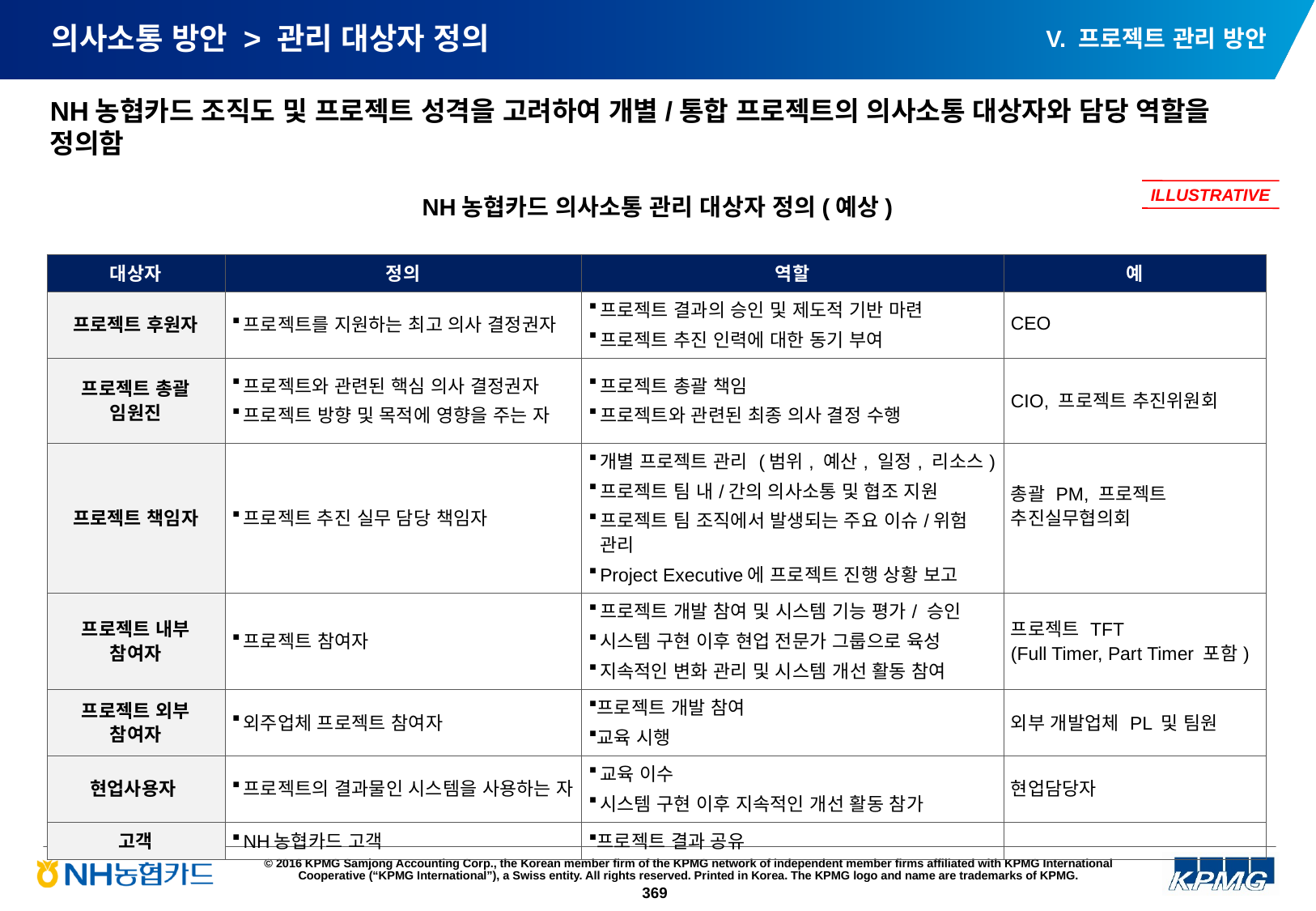

V. 프로젝트 관리 방안
# 의사소통 방안 > 관리 대상자 정의
NH농협카드 조직도 및 프로젝트 성격을 고려하여 개별/통합 프로젝트의 의사소통 대상자와 담당 역할을 정의함
ILLUSTRATIVE
NH농협카드 의사소통 관리 대상자 정의(예상)
| 대상자 | 정의 | 역할 | 예 |
| --- | --- | --- | --- |
| 프로젝트 후원자 | 프로젝트를 지원하는 최고 의사 결정권자 | 프로젝트 결과의 승인 및 제도적 기반 마련 프로젝트 추진 인력에 대한 동기 부여 | CEO |
| 프로젝트 총괄 임원진 | 프로젝트와 관련된 핵심 의사 결정권자 프로젝트 방향 및 목적에 영향을 주는 자 | 프로젝트 총괄 책임 프로젝트와 관련된 최종 의사 결정 수행 | CIO, 프로젝트 추진위원회 |
| 프로젝트 책임자 | 프로젝트 추진 실무 담당 책임자 | 개별 프로젝트 관리 (범위, 예산, 일정, 리소스) 프로젝트 팀 내/간의 의사소통 및 협조 지원 프로젝트 팀 조직에서 발생되는 주요 이슈/위험 관리 Project Executive에 프로젝트 진행 상황 보고 | 총괄 PM, 프로젝트 추진실무협의회 |
| 프로젝트 내부 참여자 | 프로젝트 참여자 | 프로젝트 개발 참여 및 시스템 기능 평가/ 승인 시스템 구현 이후 현업 전문가 그룹으로 육성 지속적인 변화 관리 및 시스템 개선 활동 참여 | 프로젝트 TFT (Full Timer, Part Timer 포함) |
| 프로젝트 외부 참여자 | 외주업체 프로젝트 참여자 | 프로젝트 개발 참여 교육 시행 | 외부 개발업체 PL 및 팀원 |
| 현업사용자 | 프로젝트의 결과물인 시스템을 사용하는 자 | 교육 이수 시스템 구현 이후 지속적인 개선 활동 참가 | 현업담당자 |
| 고객 | NH농협카드 고객 | 프로젝트 결과 공유 |  |